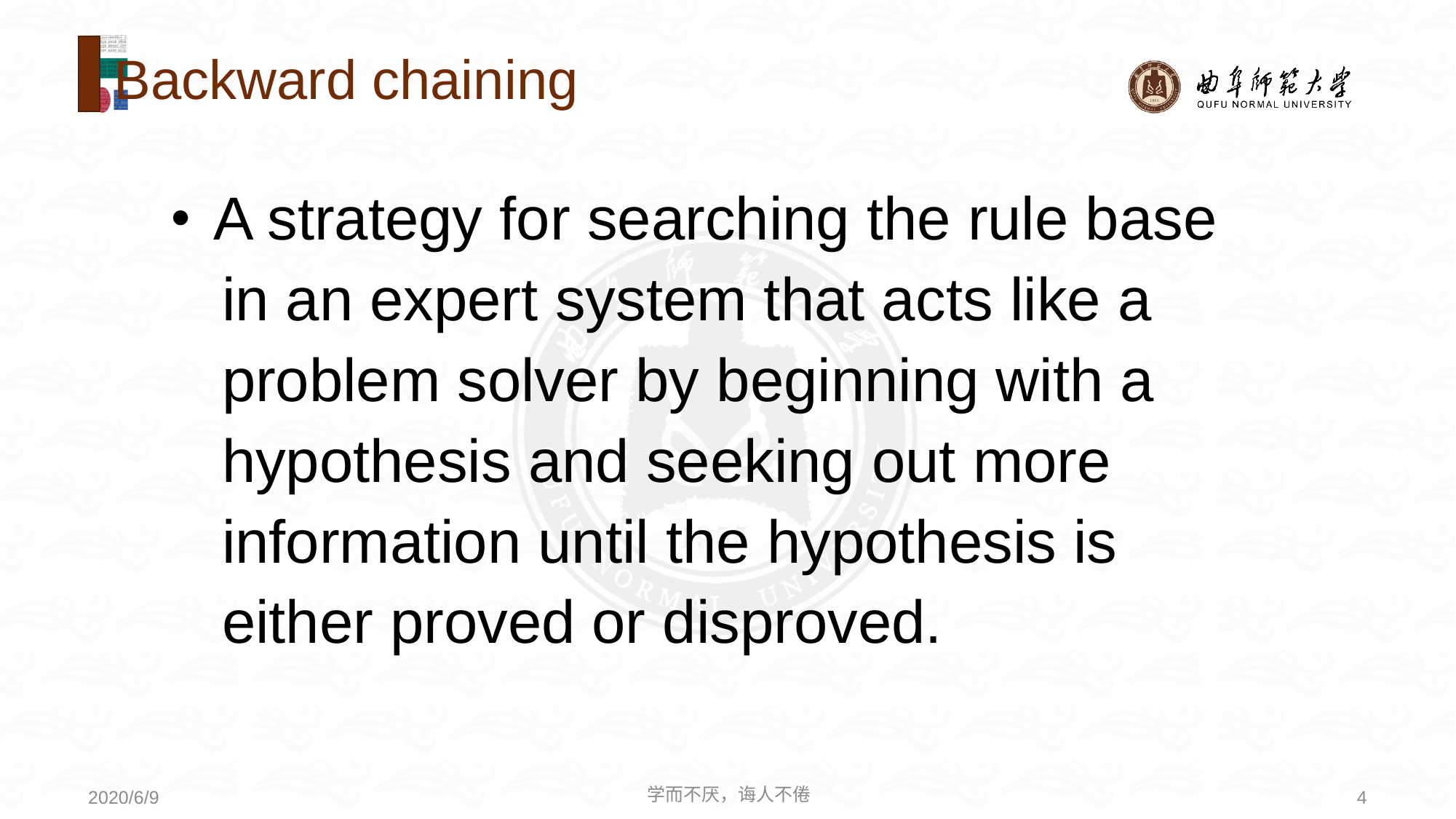

# Backward chaining
 A strategy for searching the rule base
   in an expert system that acts like a
   problem solver by beginning with a
   hypothesis and seeking out more
   information until the hypothesis is
   either proved or disproved.
学而不厌，诲人不倦
4
2020/6/9